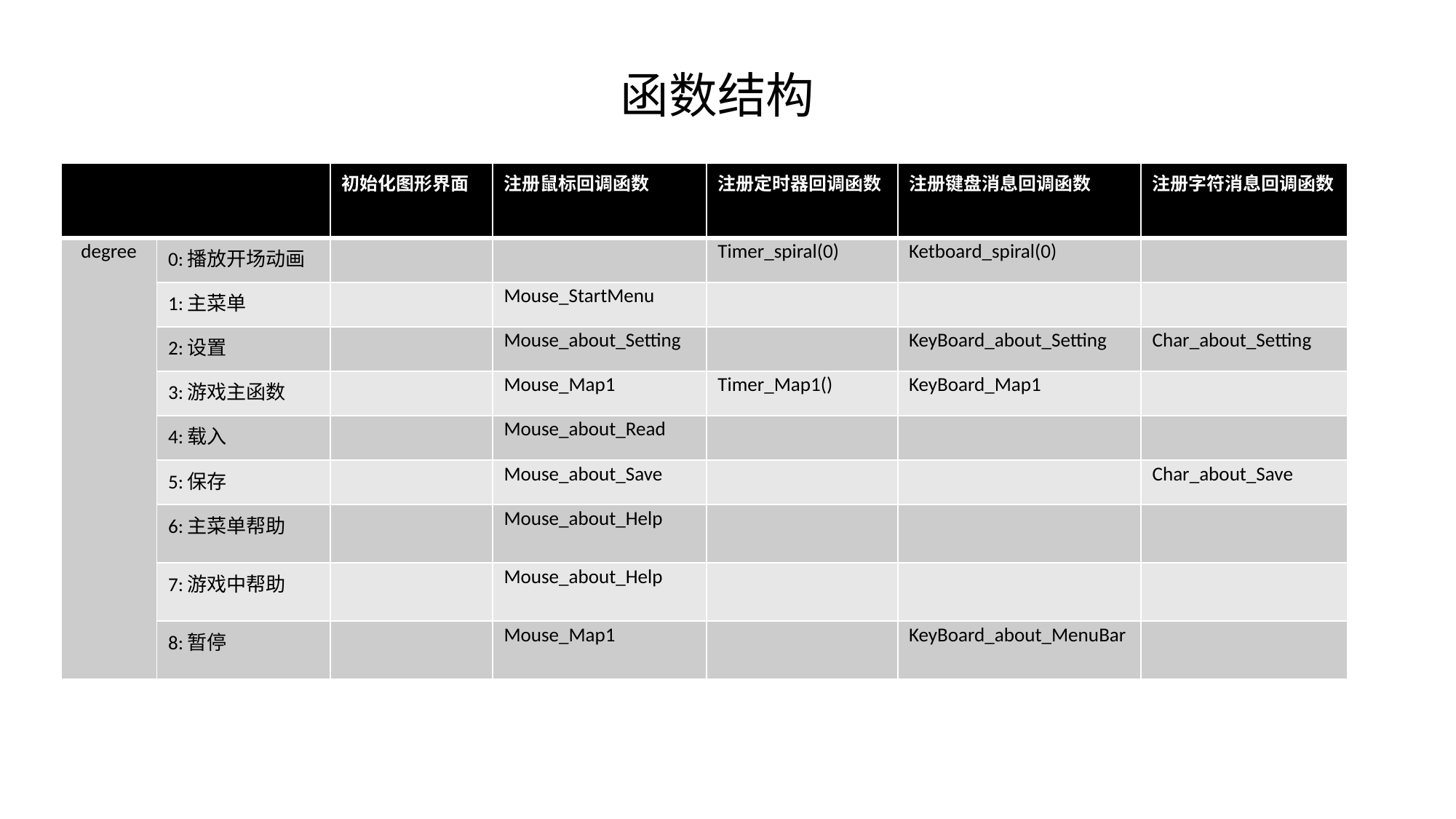

函数结构
|  |  | 初始化图形界面 | 注册鼠标回调函数 | 注册定时器回调函数 | 注册键盘消息回调函数 | 注册字符消息回调函数 |
| --- | --- | --- | --- | --- | --- | --- |
| degree | 0:播放开场动画 |  |  | Timer\_spiral(0) | Ketboard\_spiral(0) |  |
|  | 1:主菜单 |  | Mouse\_StartMenu |  |  |  |
|  | 2:设置 |  | Mouse\_about\_Setting |  | KeyBoard\_about\_Setting | Char\_about\_Setting |
|  | 3:游戏主函数 |  | Mouse\_Map1 | Timer\_Map1() | KeyBoard\_Map1 |  |
|  | 4:载入 |  | Mouse\_about\_Read |  |  |  |
|  | 5:保存 |  | Mouse\_about\_Save |  |  | Char\_about\_Save |
|  | 6:主菜单帮助 |  | Mouse\_about\_Help |  |  |  |
|  | 7:游戏中帮助 |  | Mouse\_about\_Help |  |  |  |
|  | 8:暂停 |  | Mouse\_Map1 |  | KeyBoard\_about\_MenuBar |  |